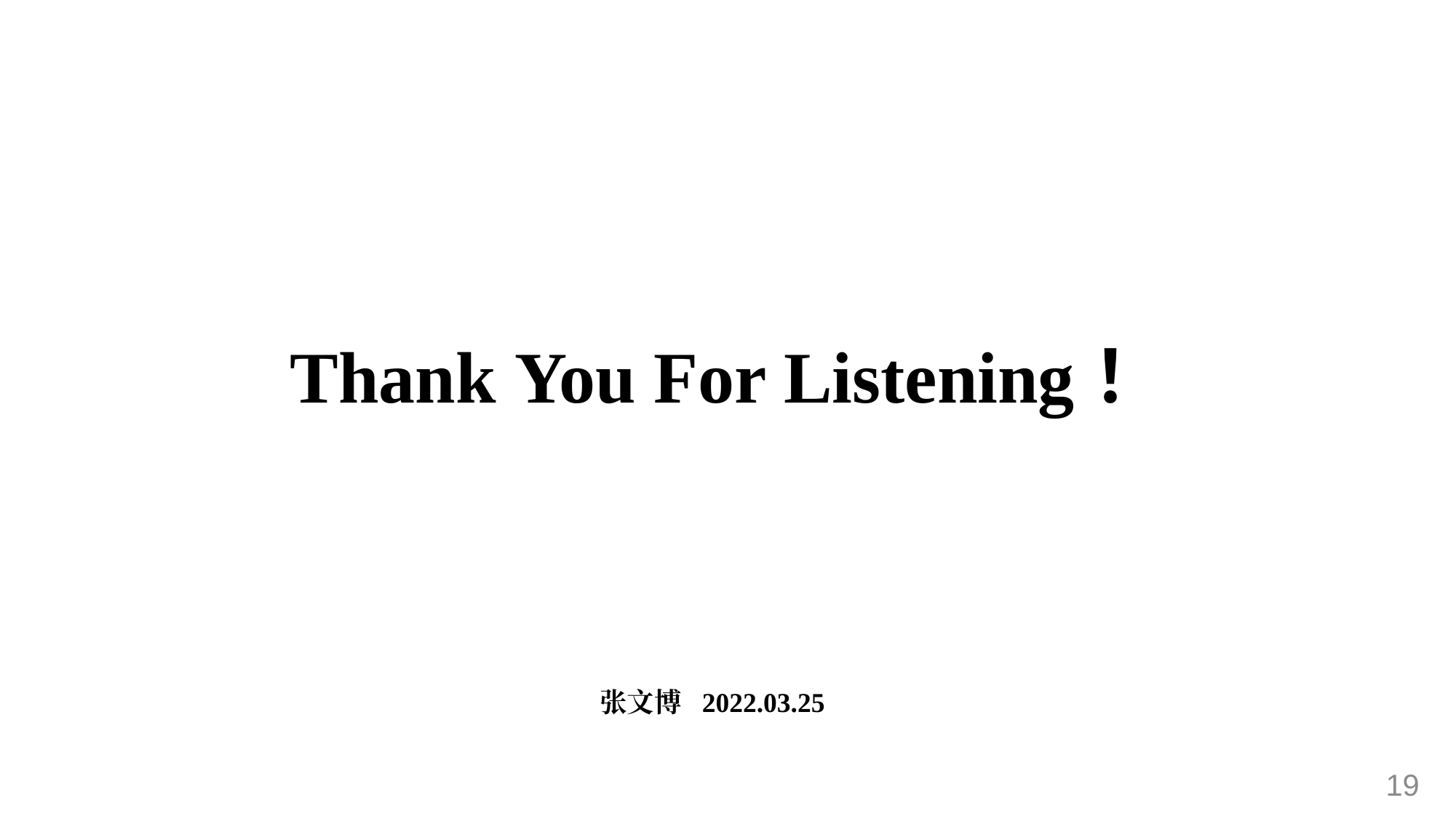

Thank You For Listening！
张文博  2022.03.25
19